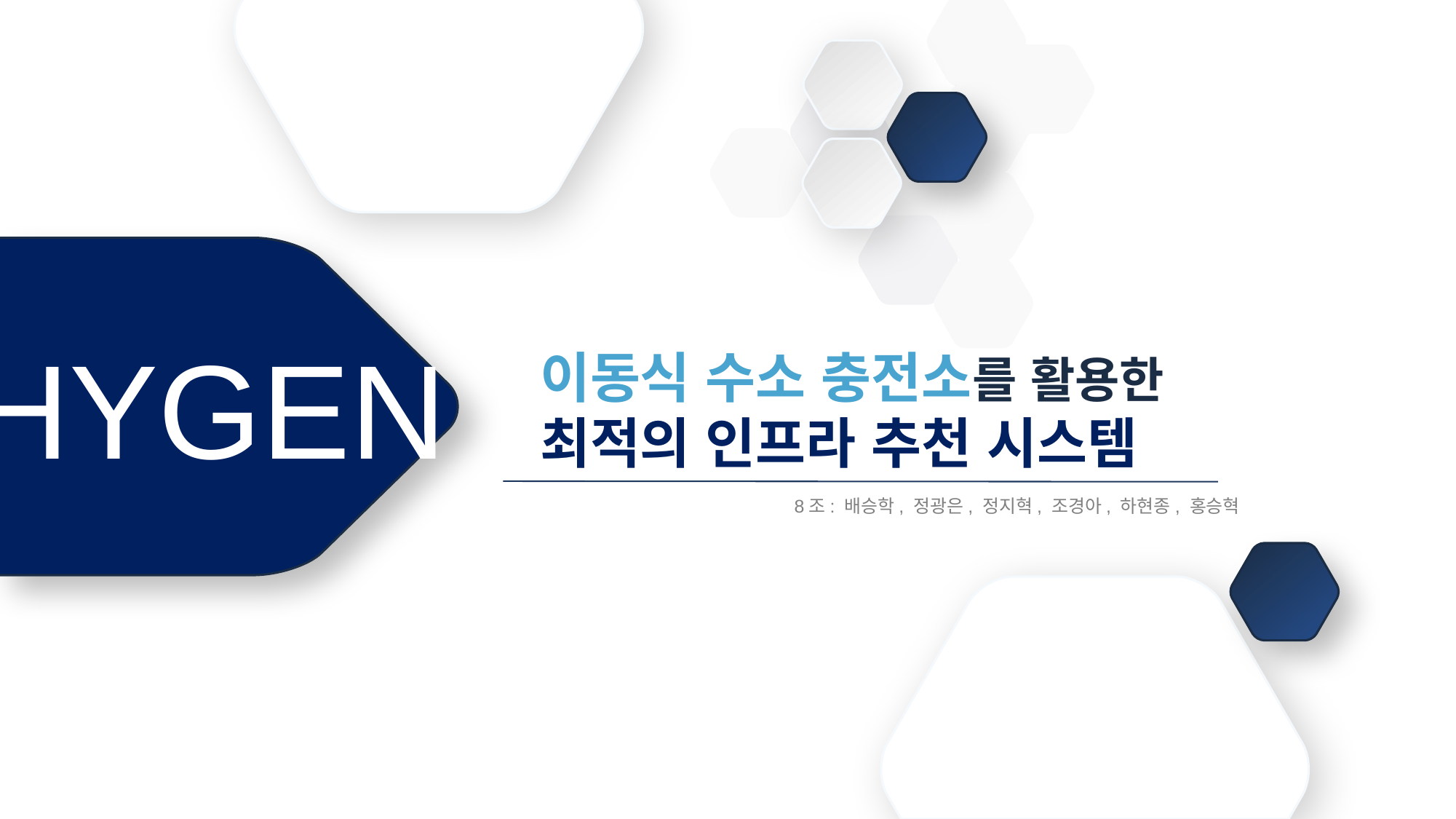

HYGEN
이동식 수소 충전소를 활용한
최적의 인프라 추천 시스템

8조: 배승학, 정광은, 정지혁, 조경아, 하현종, 홍승혁